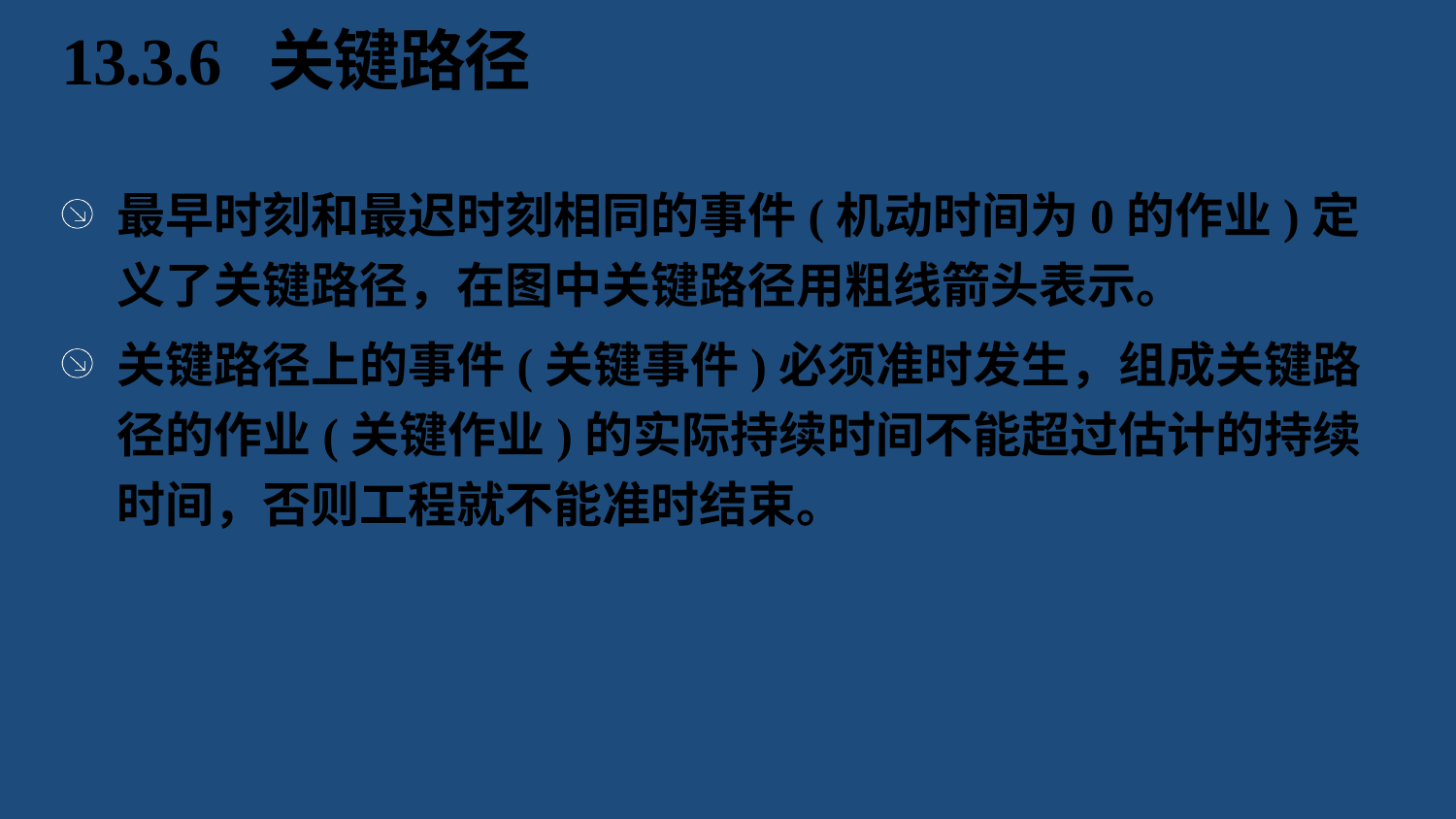

# 13.3.6  关键路径
最早时刻和最迟时刻相同的事件(机动时间为0的作业)定义了关键路径，在图中关键路径用粗线箭头表示。
关键路径上的事件(关键事件)必须准时发生，组成关键路径的作业(关键作业)的实际持续时间不能超过估计的持续时间，否则工程就不能准时结束。